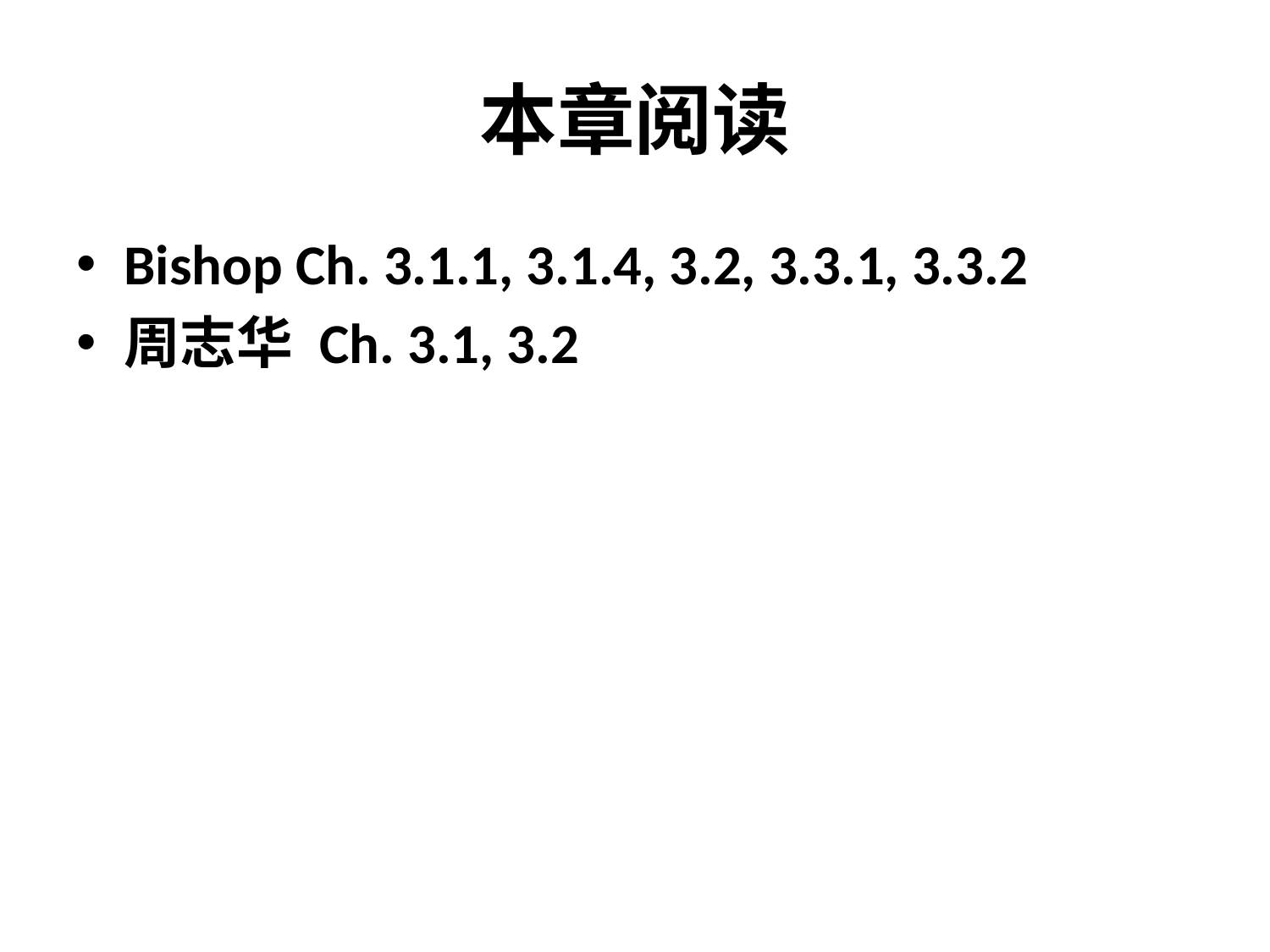

# 本章阅读
Bishop Ch. 3.1.1, 3.1.4, 3.2, 3.3.1, 3.3.2
周志华 Ch. 3.1, 3.2